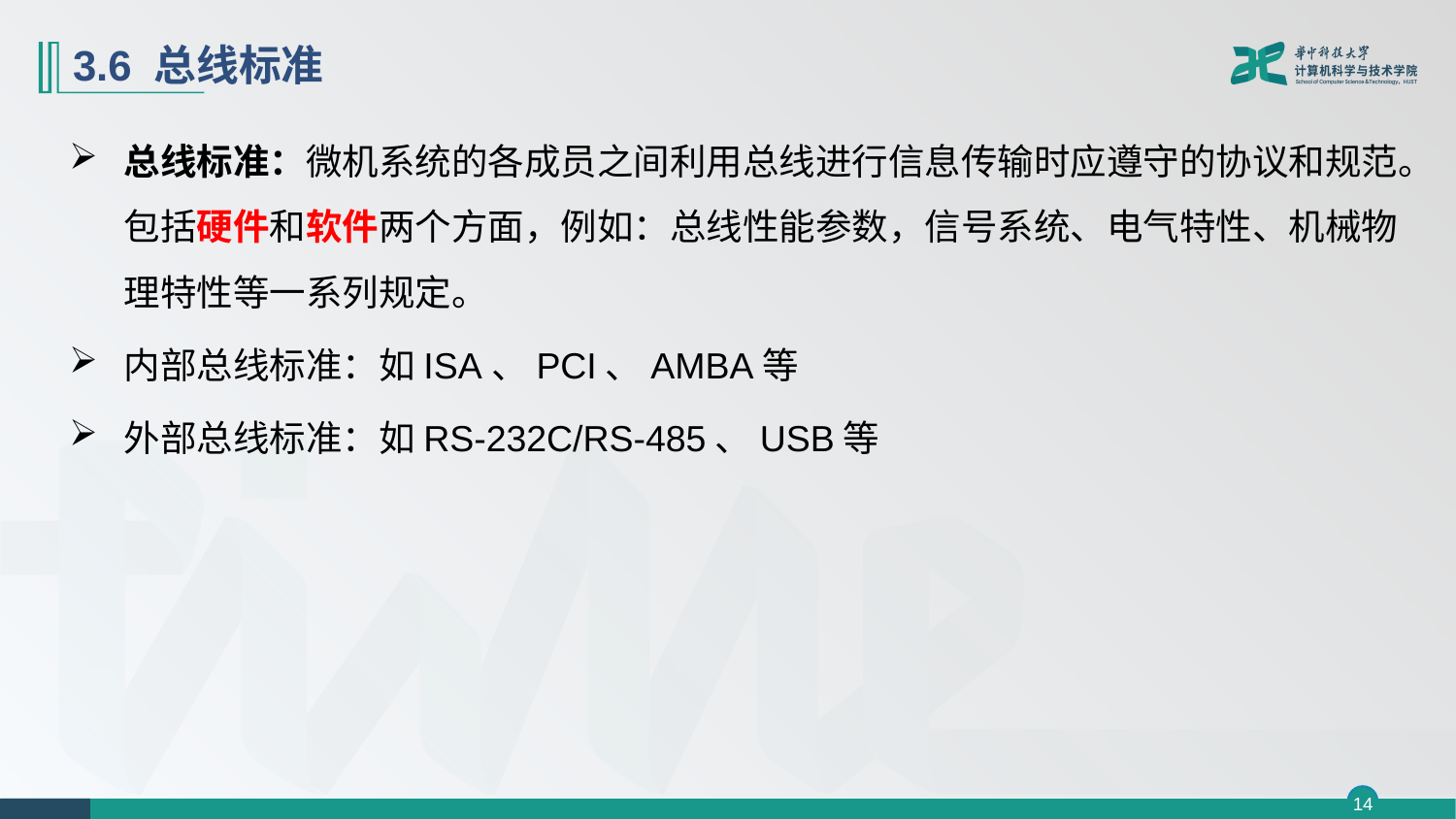

# 3.6 总线标准
总线标准：微机系统的各成员之间利用总线进行信息传输时应遵守的协议和规范。包括硬件和软件两个方面，例如：总线性能参数，信号系统、电气特性、机械物理特性等一系列规定。
内部总线标准：如ISA、PCI、AMBA等
外部总线标准：如RS-232C/RS-485、USB等